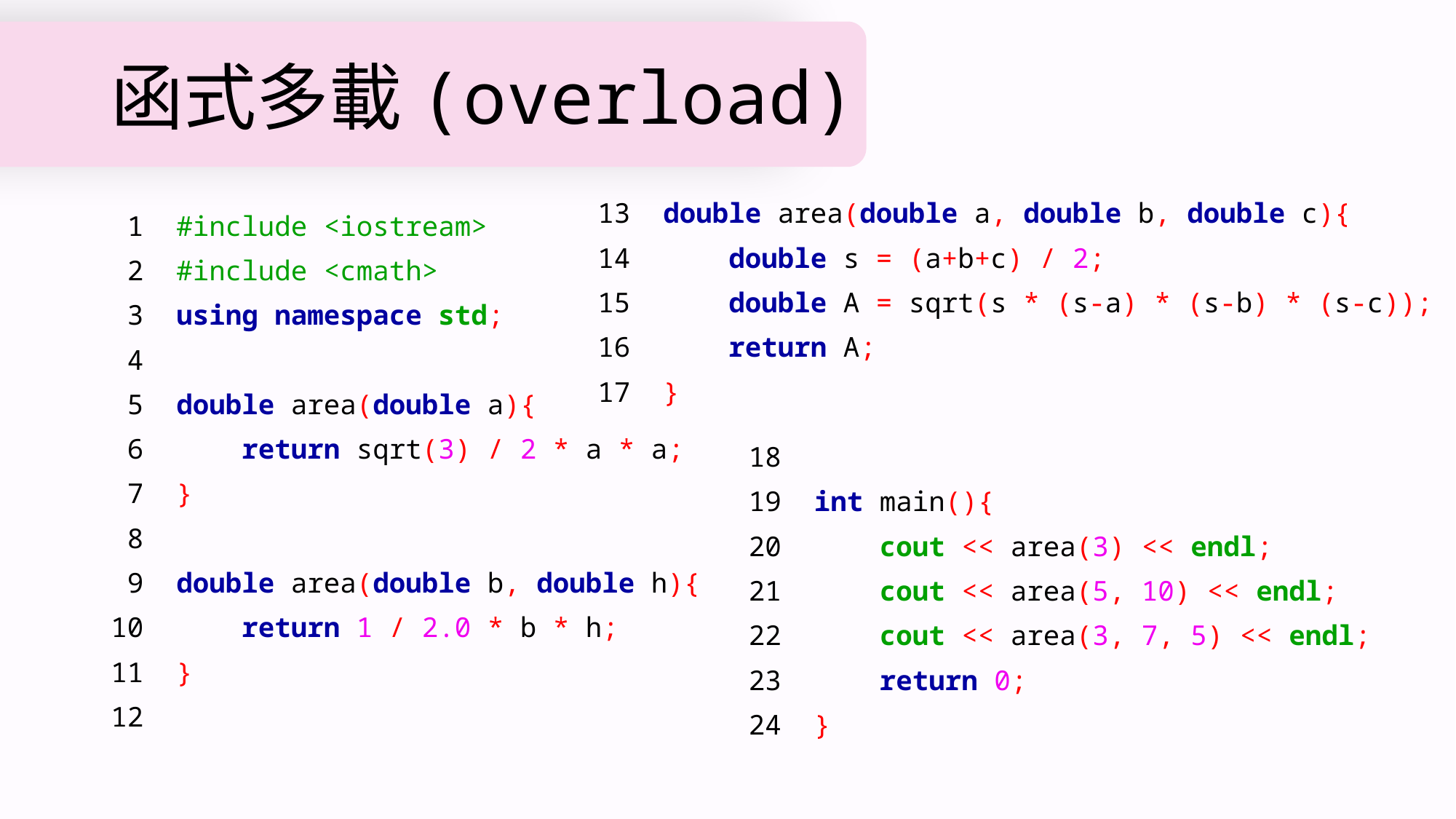

# 函式多載(overload)
13  double area(double a, double b, double c){
14      double s = (a+b+c) / 2;
15      double A = sqrt(s * (s-a) * (s-b) * (s-c));
16      return A;
17  }

 1  #include <iostream>
 2  #include <cmath>
 3  using namespace std;
 4
 5  double area(double a){
 6      return sqrt(3) / 2 * a * a;
 7  }
 8
 9  double area(double b, double h){
10      return 1 / 2.0 * b * h;
11  }
12

18
19  int main(){
20      cout << area(3) << endl;
21      cout << area(5, 10) << endl;
22      cout << area(3, 7, 5) << endl;
23      return 0;
24  }